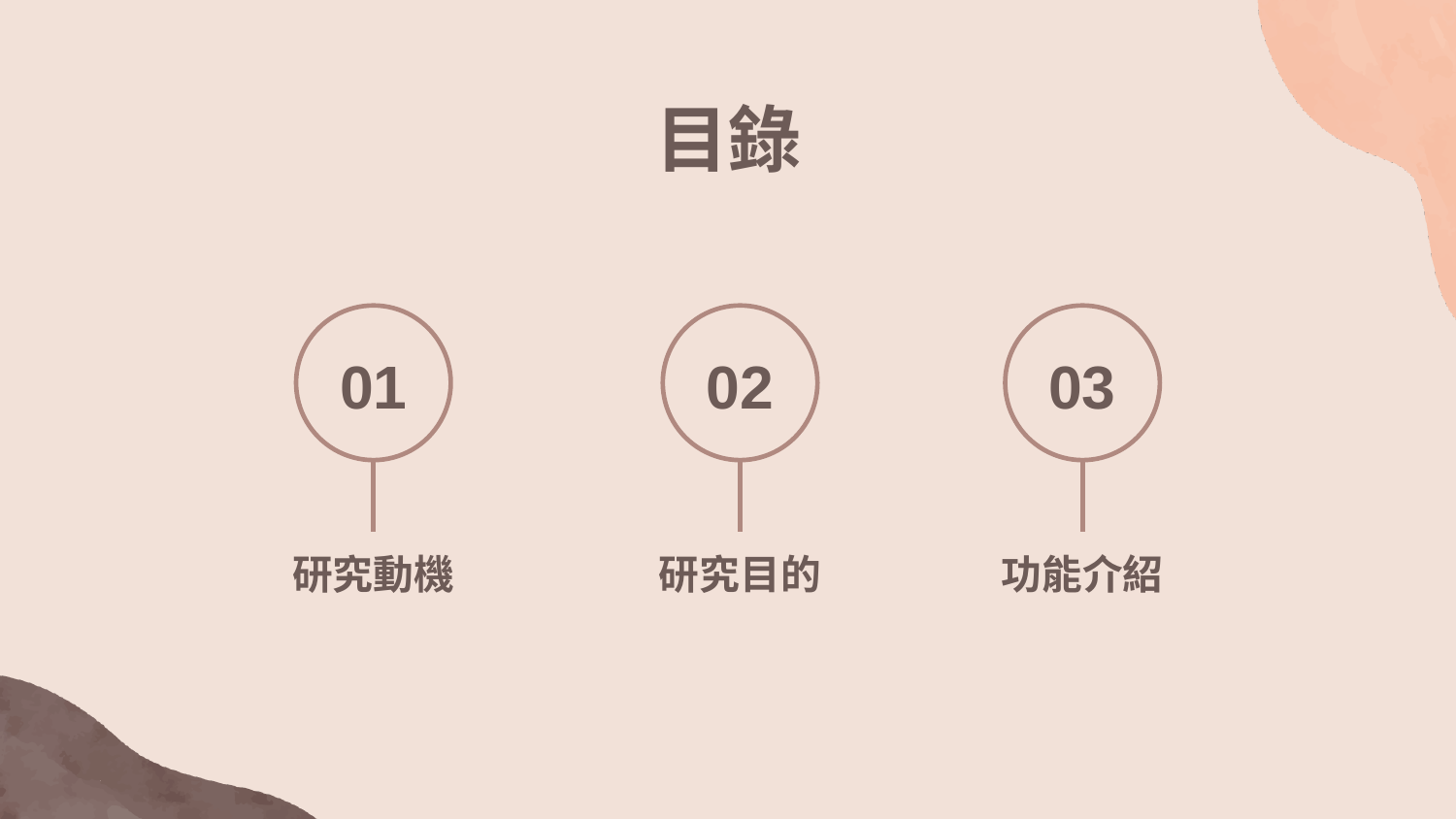

目錄

01
02
03
# 研究動機
研究目的
功能介紹